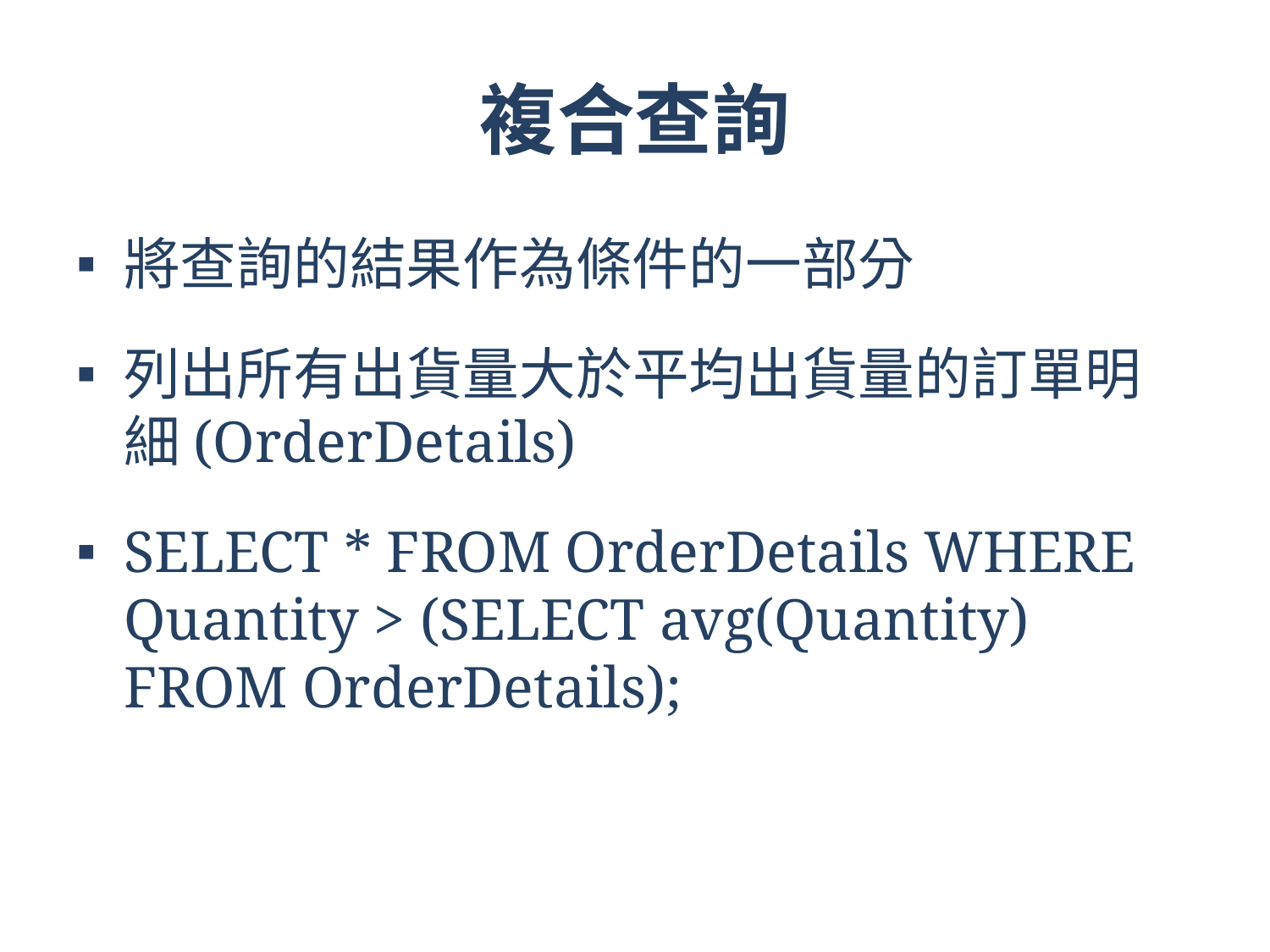

# 複合查詢
將查詢的結果作為條件的一部分
列出所有出貨量大於平均出貨量的訂單明細(OrderDetails)
SELECT * FROM OrderDetails WHERE Quantity > (SELECT avg(Quantity) FROM OrderDetails);